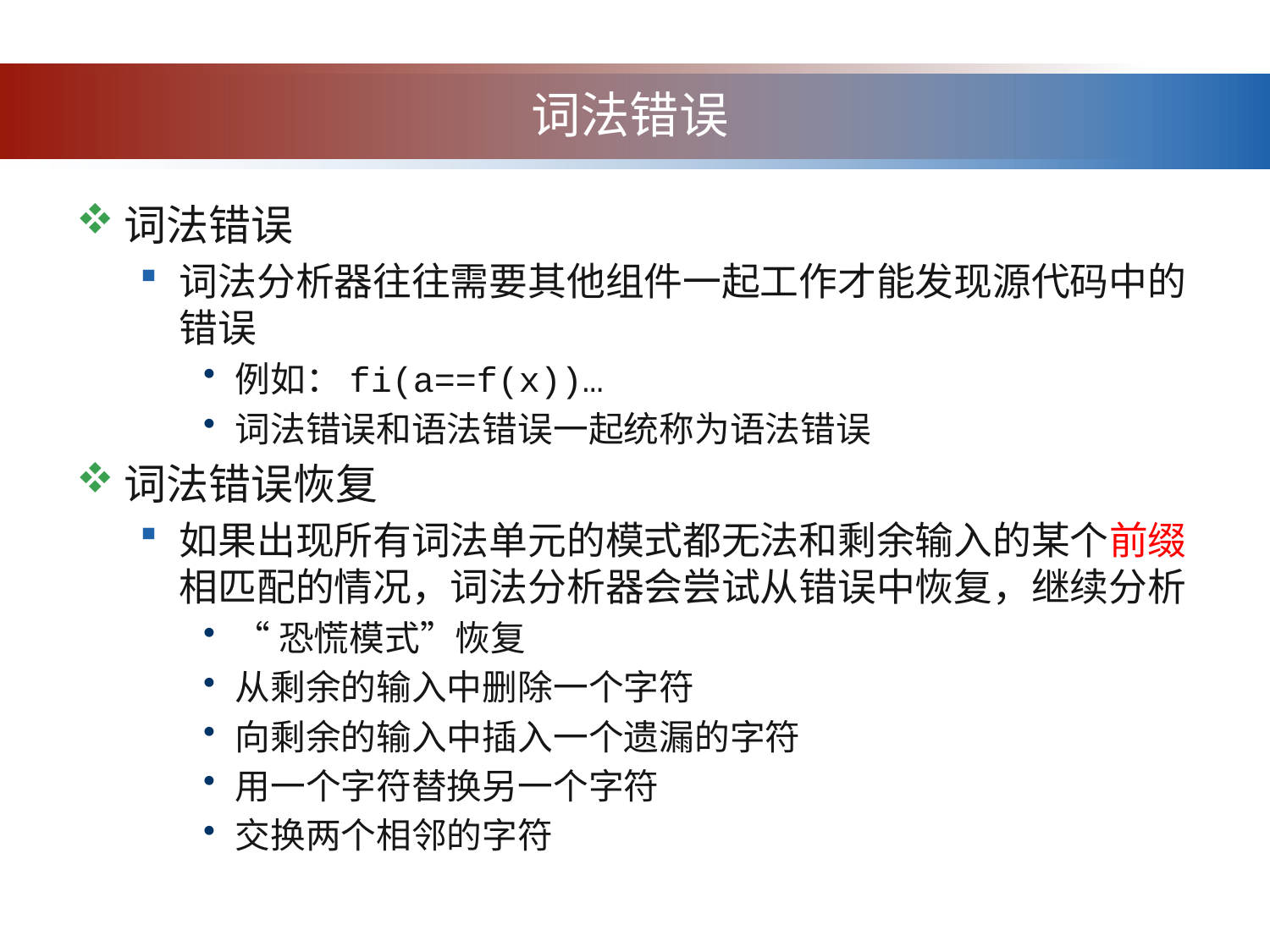

# 词法错误
词法错误
词法分析器往往需要其他组件一起工作才能发现源代码中的错误
例如：fi(a==f(x))…
词法错误和语法错误一起统称为语法错误
词法错误恢复
如果出现所有词法单元的模式都无法和剩余输入的某个前缀相匹配的情况，词法分析器会尝试从错误中恢复，继续分析
“恐慌模式”恢复
从剩余的输入中删除一个字符
向剩余的输入中插入一个遗漏的字符
用一个字符替换另一个字符
交换两个相邻的字符